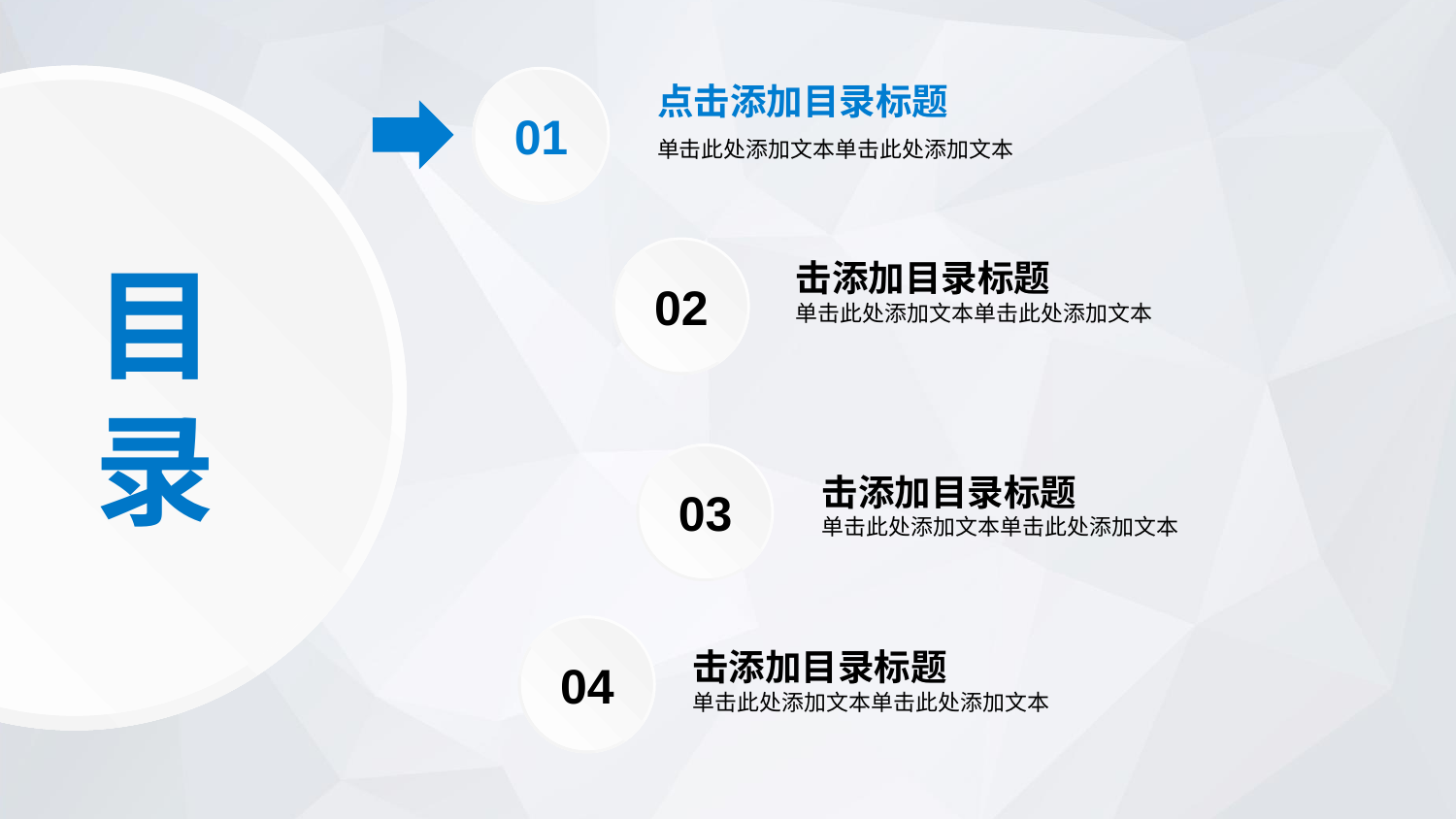

目
录

01
点击添加目录标题
单击此处添加文本单击此处添加文本

02
击添加目录标题
单击此处添加文本单击此处添加文本

03
击添加目录标题
单击此处添加文本单击此处添加文本

04
击添加目录标题
单击此处添加文本单击此处添加文本